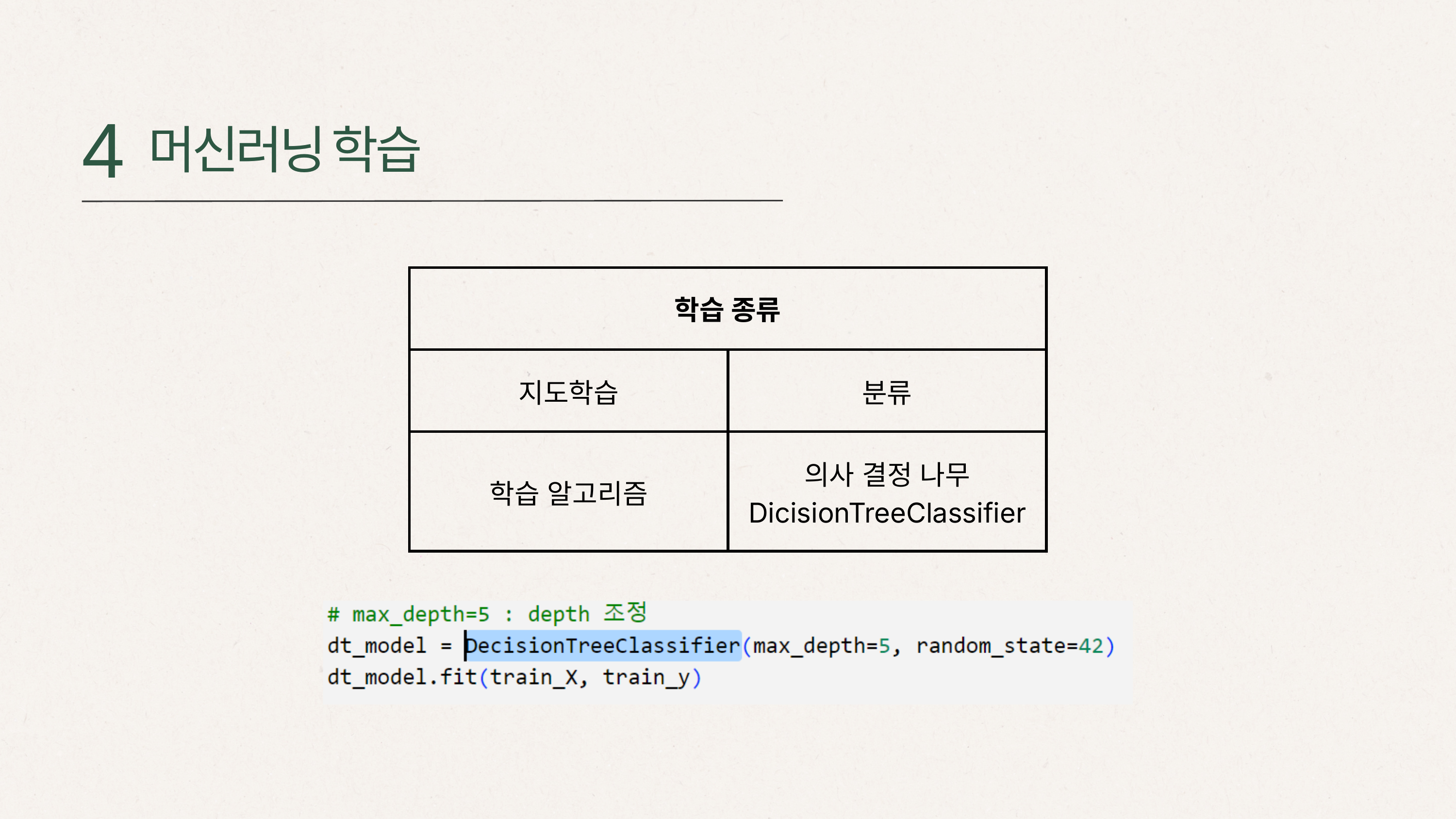

4
머신러닝 학습

| 학습 종류 | 학습 종류 |
| --- | --- |
| 지도학습 | 분류 |
| 학습 알고리즘 | 의사 결정 나무 DicisionTreeClassifier |